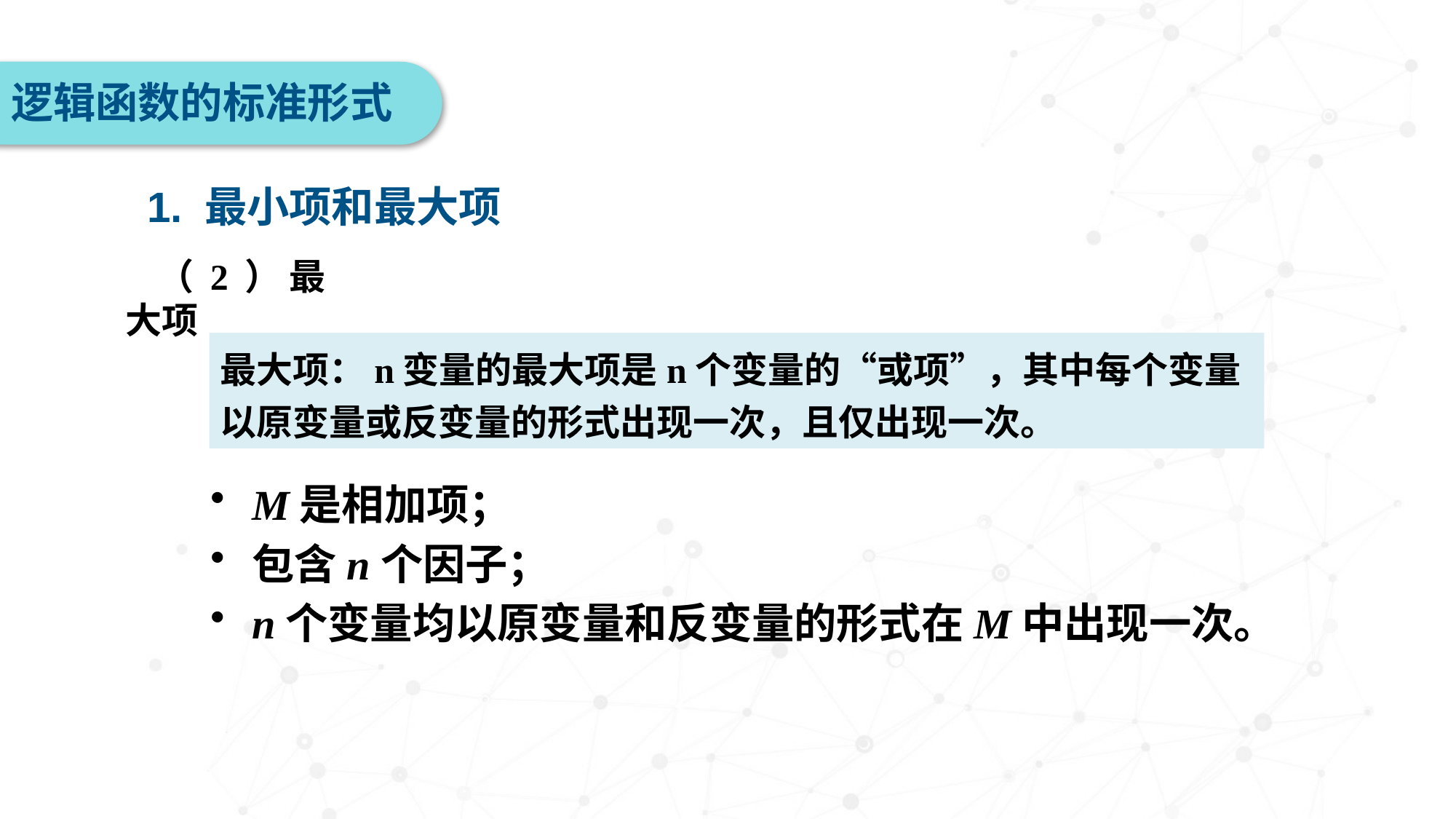

逻辑函数的标准形式
1. 最小项和最大项
（2）最大项
最大项：n变量的最大项是n个变量的“或项”，其中每个变量以原变量或反变量的形式出现一次，且仅出现一次。
M是相加项；
包含n个因子；
n个变量均以原变量和反变量的形式在M中出现一次。

47